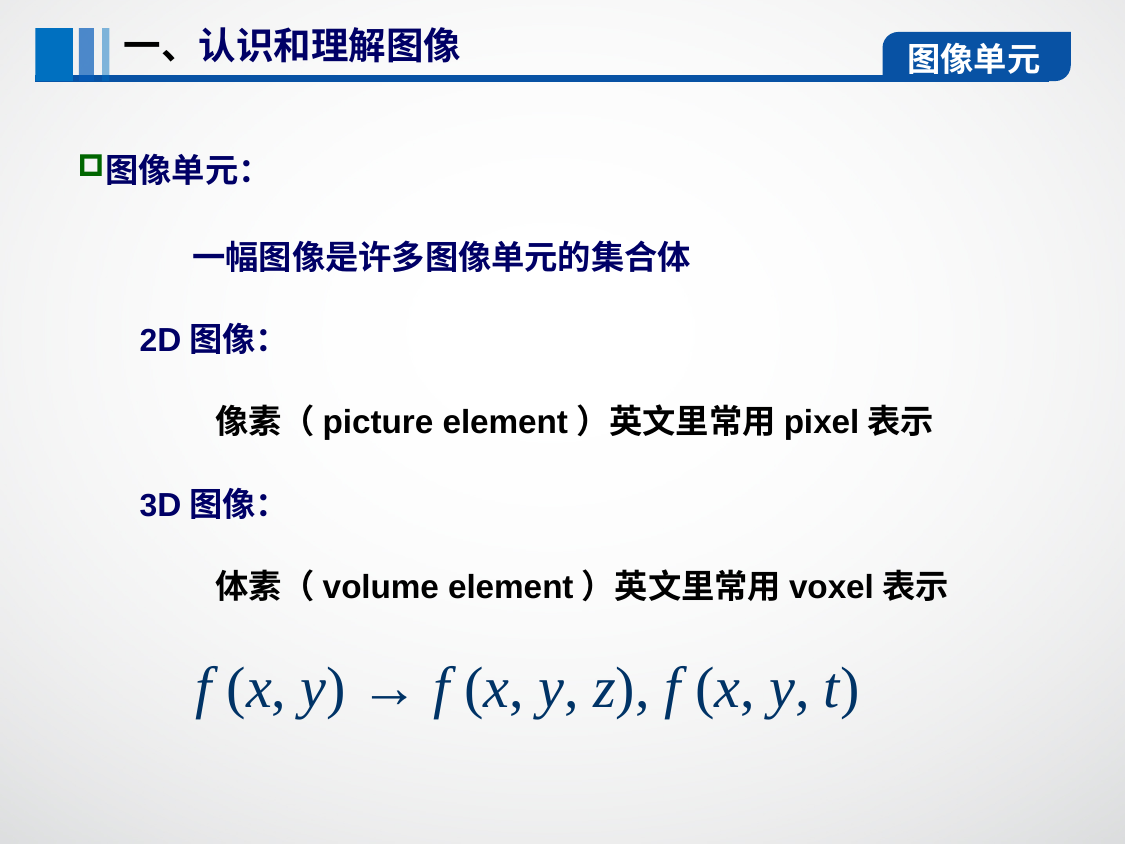

一、认识和理解图像
图像单元
图像单元：
      一幅图像是许多图像单元的集合体
D图像：
         像素（picture element）英文里常用pixel表示
D图像：
         体素（volume element）英文里常用voxel表示
f (x, y) → f (x, y, z), f (x, y, t)
7